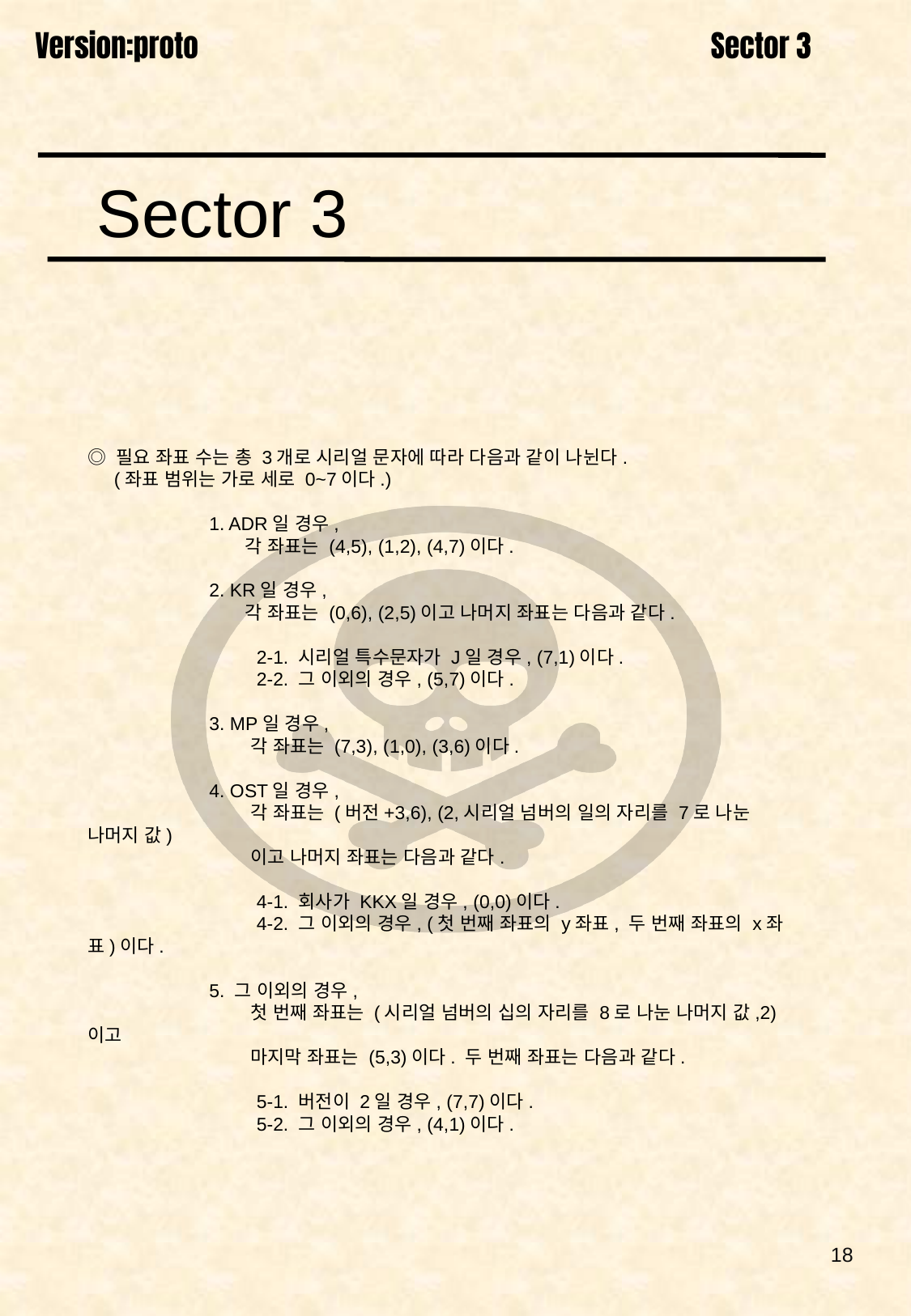

Version:proto
Sector 3
Sector 3
◎ 필요 좌표 수는 총 3개로 시리얼 문자에 따라 다음과 같이 나뉜다.
     (좌표 범위는 가로 세로 0~7이다.)

	1. ADR일 경우,
	      각 좌표는 (4,5), (1,2), (4,7)이다.

	2. KR일 경우,
	      각 좌표는 (0,6), (2,5)이고 나머지 좌표는 다음과 같다.

	         2-1. 시리얼 특수문자가 J일 경우, (7,1)이다.
	         2-2. 그 이외의 경우, (5,7)이다.

	3. MP일 경우,
	       각 좌표는 (7,3), (1,0), (3,6)이다.

	4. OST일 경우,
	       각 좌표는 (버전+3,6), (2,시리얼 넘버의 일의 자리를 7로 나눈 나머지 값)
	       이고 나머지 좌표는 다음과 같다.

	         4-1. 회사가 KKX일 경우, (0,0)이다.
	         4-2. 그 이외의 경우, (첫 번째 좌표의 y좌표, 두 번째 좌표의 x좌표)이다.

	5. 그 이외의 경우,
	       첫 번째 좌표는 (시리얼 넘버의 십의 자리를 8로 나눈 나머지 값,2)이고
	       마지막 좌표는 (5,3)이다. 두 번째 좌표는 다음과 같다.

	         5-1. 버전이 2일 경우, (7,7)이다.
	         5-2. 그 이외의 경우, (4,1)이다.

18